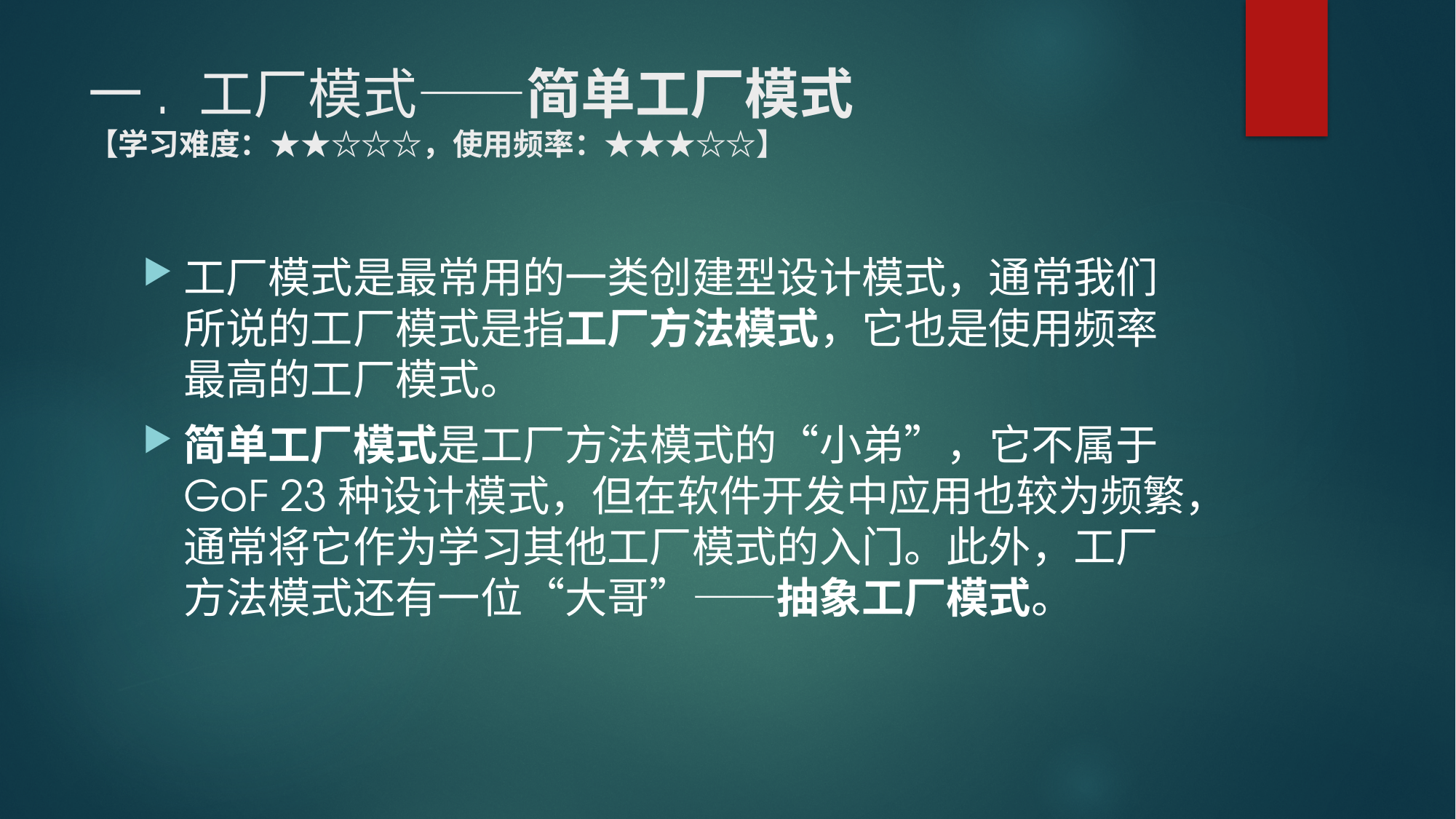

# 一. 工厂模式——简单工厂模式 【学习难度：★★☆☆☆，使用频率：★★★☆☆】
工厂模式是最常用的一类创建型设计模式，通常我们所说的工厂模式是指工厂方法模式，它也是使用频率最高的工厂模式。
简单工厂模式是工厂方法模式的“小弟”，它不属于GoF 23种设计模式，但在软件开发中应用也较为频繁，通常将它作为学习其他工厂模式的入门。此外，工厂方法模式还有一位“大哥”——抽象工厂模式。